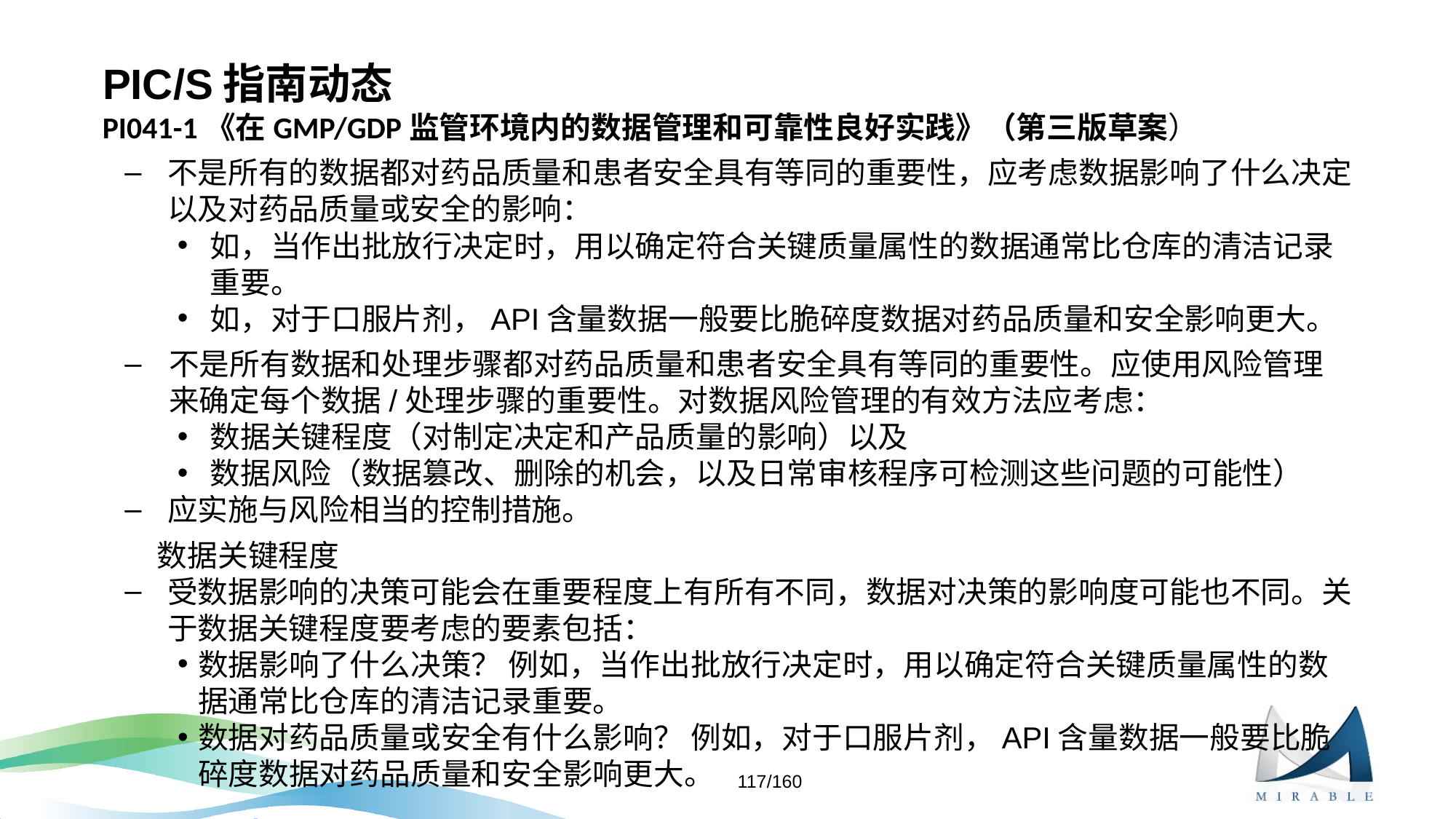

# PIC/S指南动态
PI041-1《在GMP/GDP监管环境内的数据管理和可靠性良好实践》（第三版草案）
不是所有的数据都对药品质量和患者安全具有等同的重要性，应考虑数据影响了什么决定以及对药品质量或安全的影响：
如，当作出批放行决定时，用以确定符合关键质量属性的数据通常比仓库的清洁记录重要。
如，对于口服片剂，API含量数据一般要比脆碎度数据对药品质量和安全影响更大。
不是所有数据和处理步骤都对药品质量和患者安全具有等同的重要性。应使用风险管理来确定每个数据/处理步骤的重要性。对数据风险管理的有效方法应考虑：
数据关键程度（对制定决定和产品质量的影响）以及
数据风险（数据篡改、删除的机会，以及日常审核程序可检测这些问题的可能性）
应实施与风险相当的控制措施。
数据关键程度
受数据影响的决策可能会在重要程度上有所有不同，数据对决策的影响度可能也不同。关于数据关键程度要考虑的要素包括：
数据影响了什么决策？ 例如，当作出批放行决定时，用以确定符合关键质量属性的数据通常比仓库的清洁记录重要。
数据对药品质量或安全有什么影响？ 例如，对于口服片剂，API含量数据一般要比脆碎度数据对药品质量和安全影响更大。
117/160